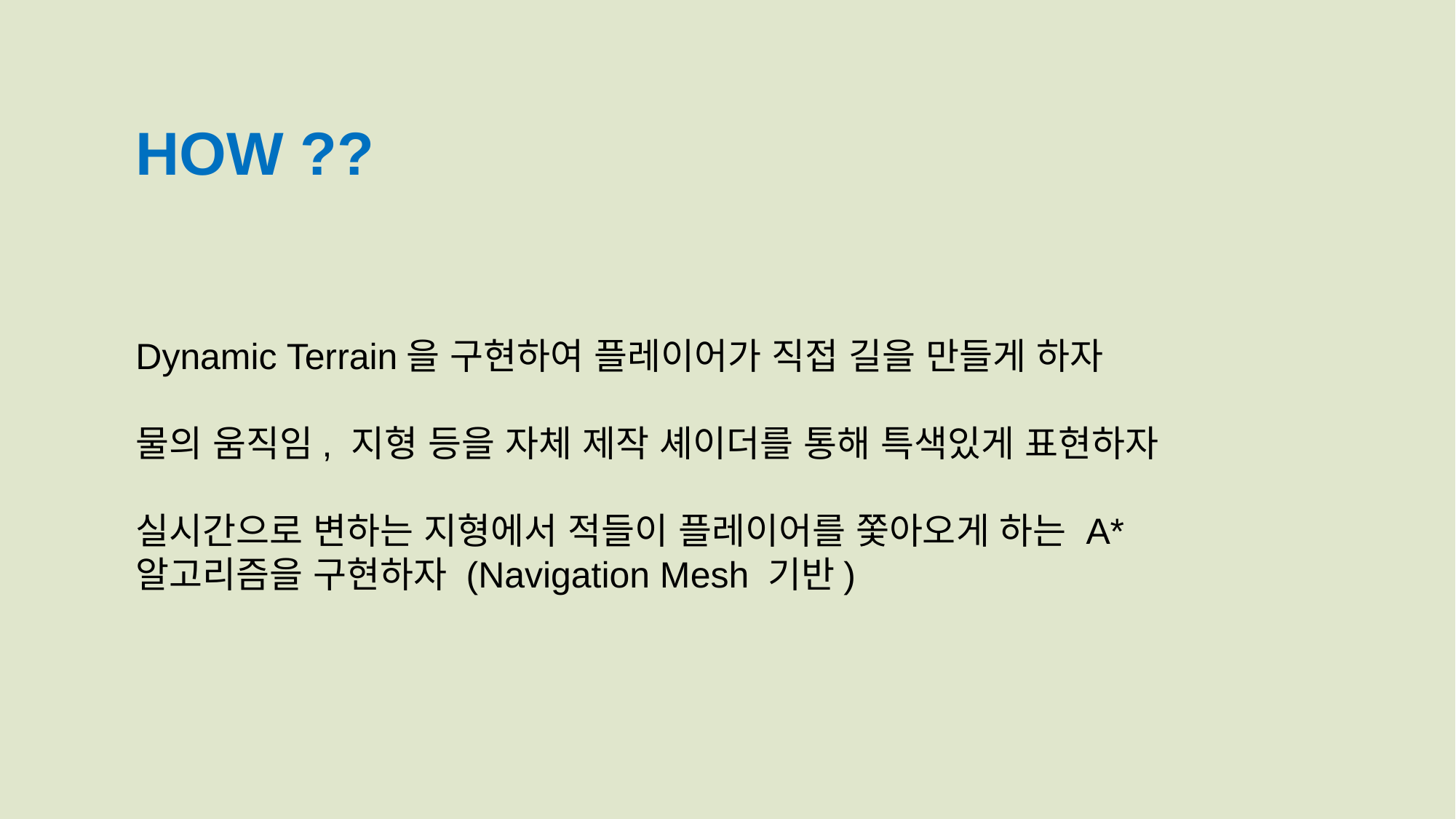

HOW ??

Dynamic Terrain을 구현하여 플레이어가 직접 길을 만들게 하자

물의 움직임, 지형 등을 자체 제작 셰이더를 통해 특색있게 표현하자

실시간으로 변하는 지형에서 적들이 플레이어를 쫓아오게 하는 A* 알고리즘을 구현하자 (Navigation Mesh 기반)